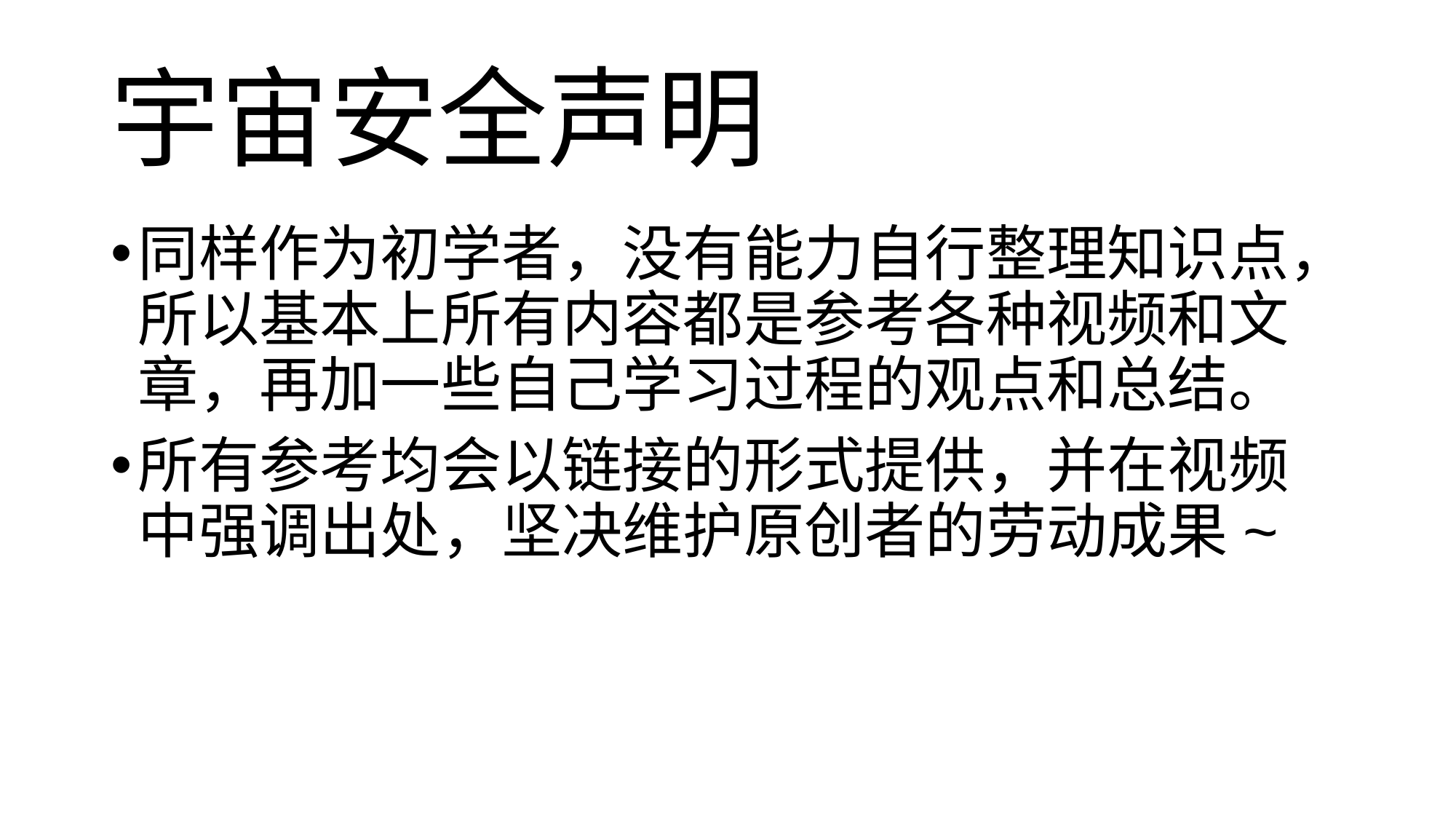

# 宇宙安全声明
同样作为初学者，没有能力自行整理知识点，所以基本上所有内容都是参考各种视频和文章，再加一些自己学习过程的观点和总结。
所有参考均会以链接的形式提供，并在视频中强调出处，坚决维护原创者的劳动成果~